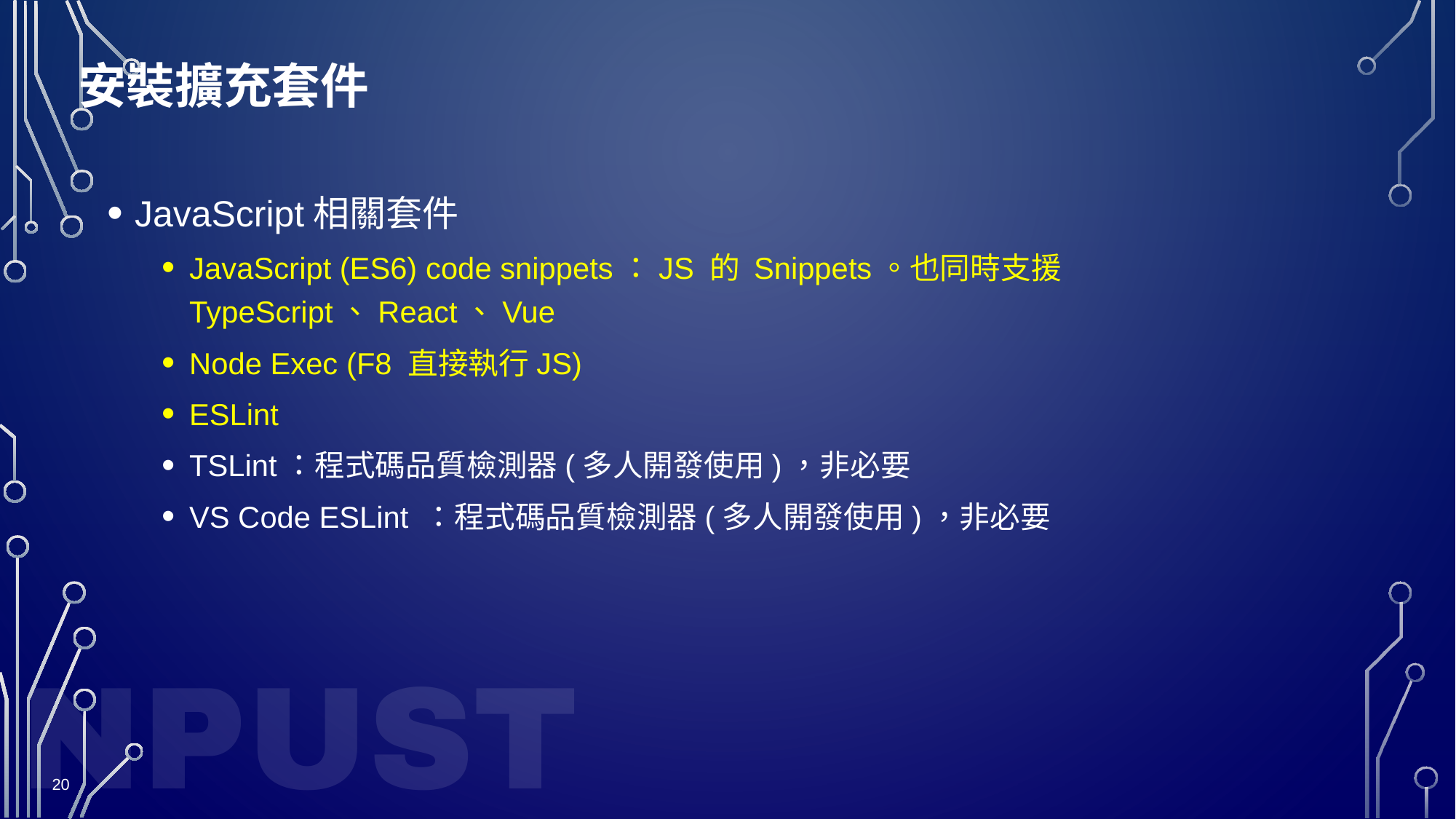

# 安裝擴充套件
JavaScript相關套件
JavaScript (ES6) code snippets：JS 的 Snippets。也同時支援 TypeScript、React、Vue
Node Exec (F8 直接執行JS)
ESLint
TSLint：程式碼品質檢測器(多人開發使用)，非必要
VS Code ESLint ：程式碼品質檢測器(多人開發使用)，非必要

20